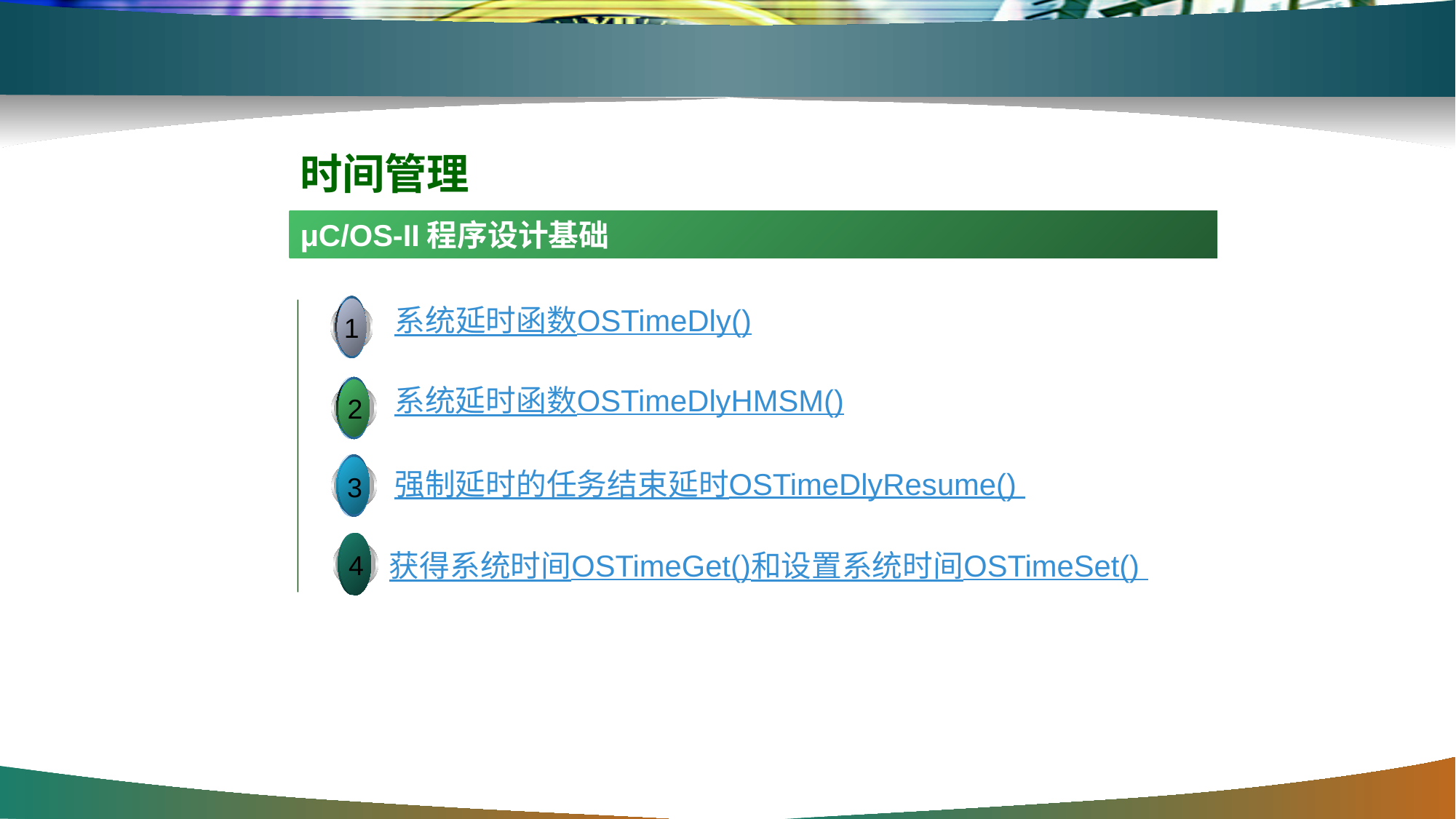

时间管理
μC/OS-II程序设计基础
系统延时函数OSTimeDly()

1

系统延时函数OSTimeDlyHMSM()

2

3
强制延时的任务结束延时OSTimeDlyResume()

4
获得系统时间OSTimeGet()和设置系统时间OSTimeSet()